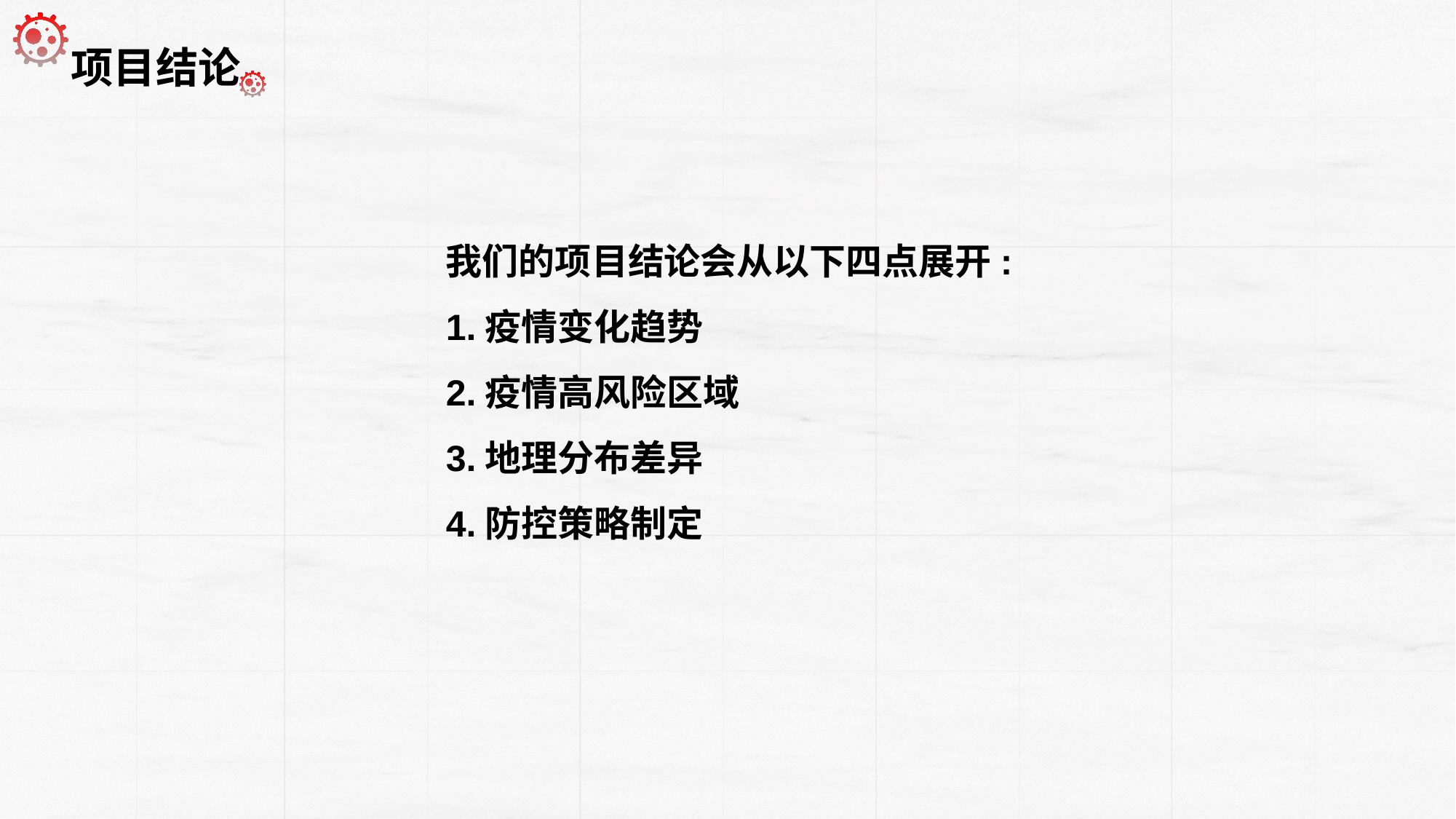

项目结论

我们的项目结论会从以下四点展开:
1.疫情变化趋势
2.疫情高风险区域
3.地理分布差异
4.防控策略制定